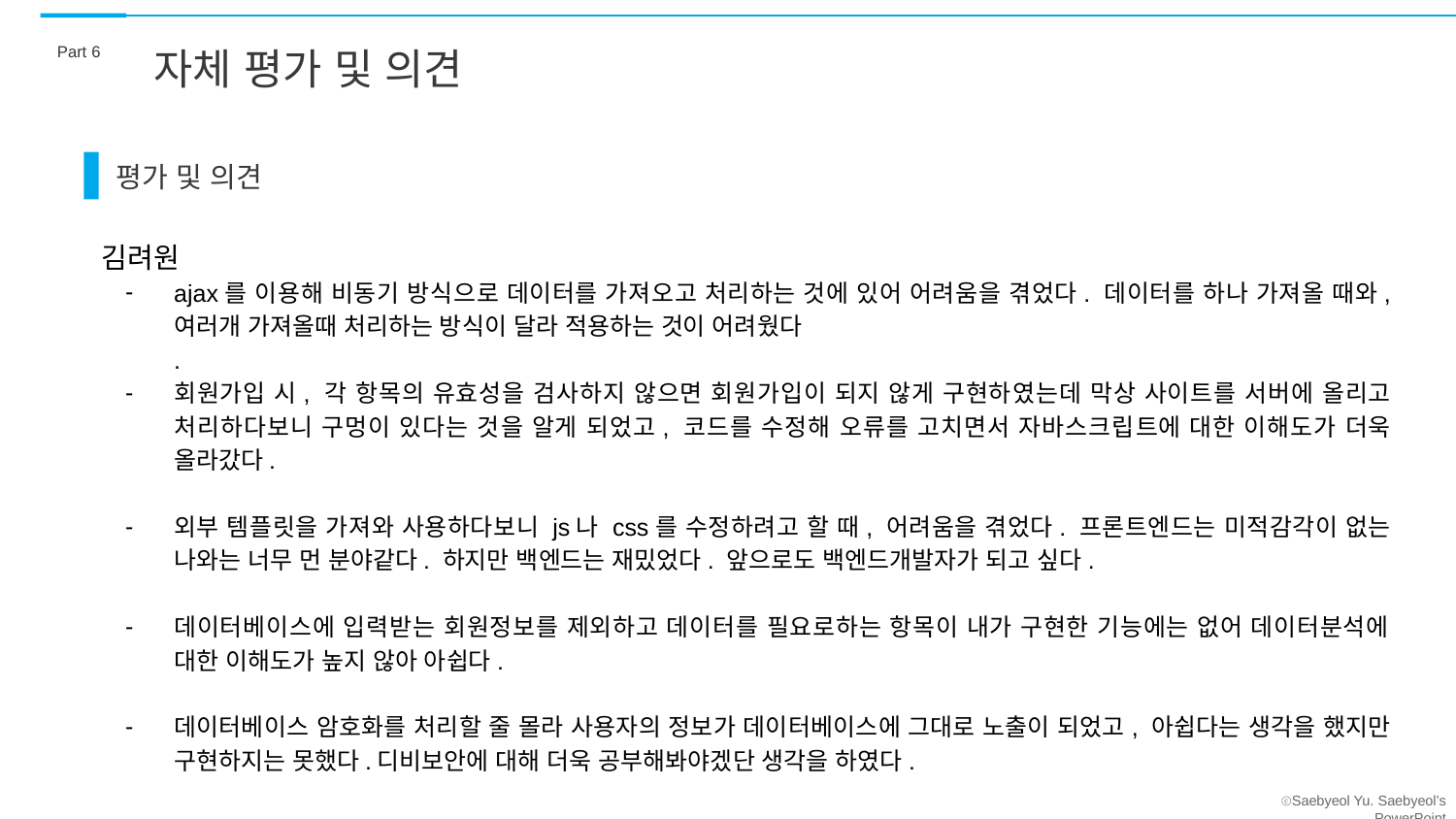

Part 6
자체 평가 및 의견

평가 및 의견
김려원
ajax를 이용해 비동기 방식으로 데이터를 가져오고 처리하는 것에 있어 어려움을 겪었다. 데이터를 하나 가져올 때와, 여러개 가져올때 처리하는 방식이 달라 적용하는 것이 어려웠다
.
회원가입 시, 각 항목의 유효성을 검사하지 않으면 회원가입이 되지 않게 구현하였는데 막상 사이트를 서버에 올리고 처리하다보니 구멍이 있다는 것을 알게 되었고, 코드를 수정해 오류를 고치면서 자바스크립트에 대한 이해도가 더욱 올라갔다.

외부 템플릿을 가져와 사용하다보니 js나 css를 수정하려고 할 때, 어려움을 겪었다. 프론트엔드는 미적감각이 없는 나와는 너무 먼 분야같다. 하지만 백엔드는 재밌었다. 앞으로도 백엔드개발자가 되고 싶다.

데이터베이스에 입력받는 회원정보를 제외하고 데이터를 필요로하는 항목이 내가 구현한 기능에는 없어 데이터분석에 대한 이해도가 높지 않아 아쉽다.

데이터베이스 암호화를 처리할 줄 몰라 사용자의 정보가 데이터베이스에 그대로 노출이 되었고, 아쉽다는 생각을 했지만 구현하지는 못했다.디비보안에 대해 더욱 공부해봐야겠단 생각을 하였다.